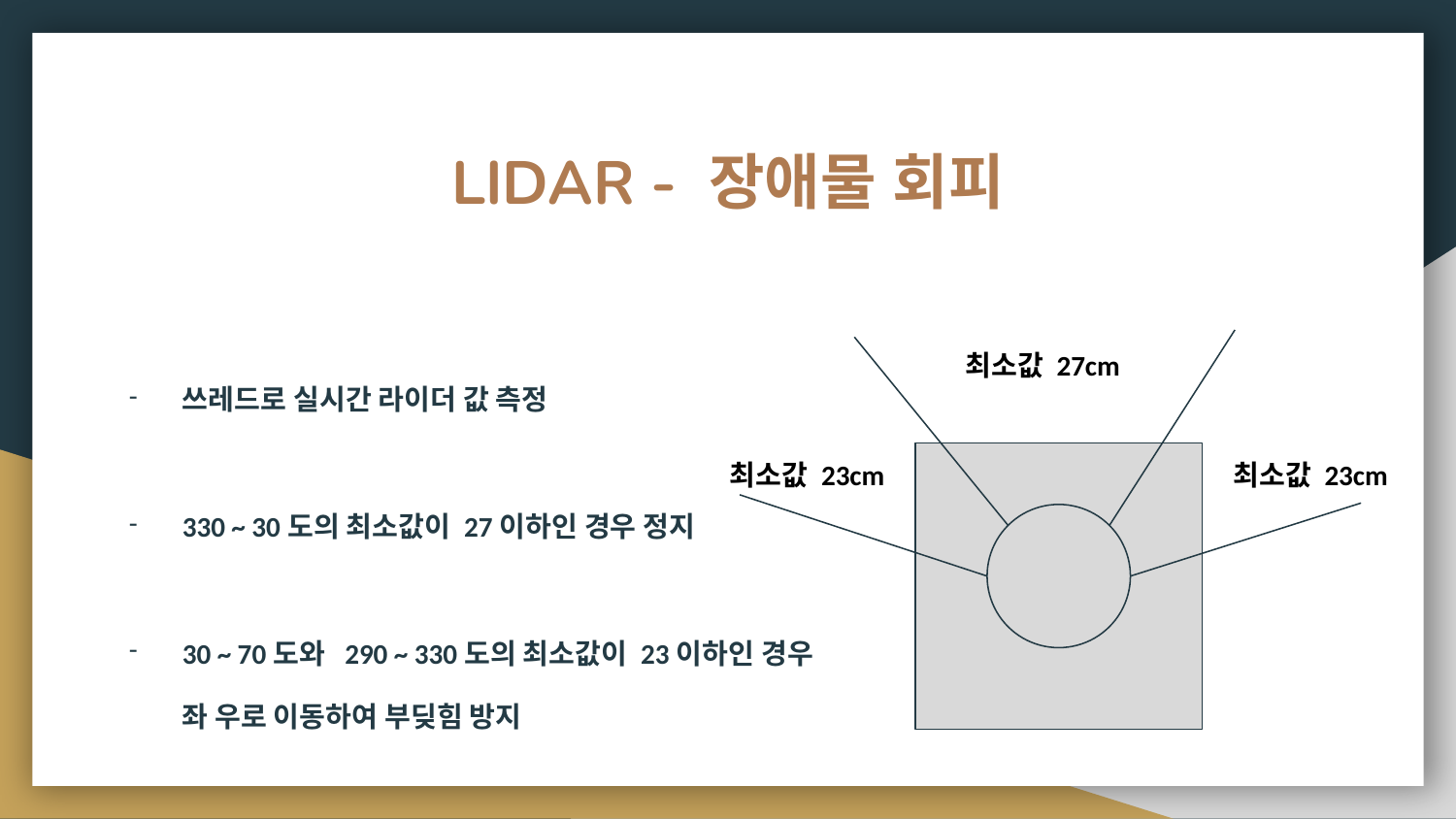

# LIDAR - 장애물 회피
최소값 27cm
쓰레드로 실시간 라이더 값 측정

330 ~ 30도의 최소값이 27이하인 경우 정지

30 ~ 70도와  290 ~ 330도의 최소값이 23이하인 경우
좌 우로 이동하여 부딪힘 방지

최소값 23cm

최소값 23cm